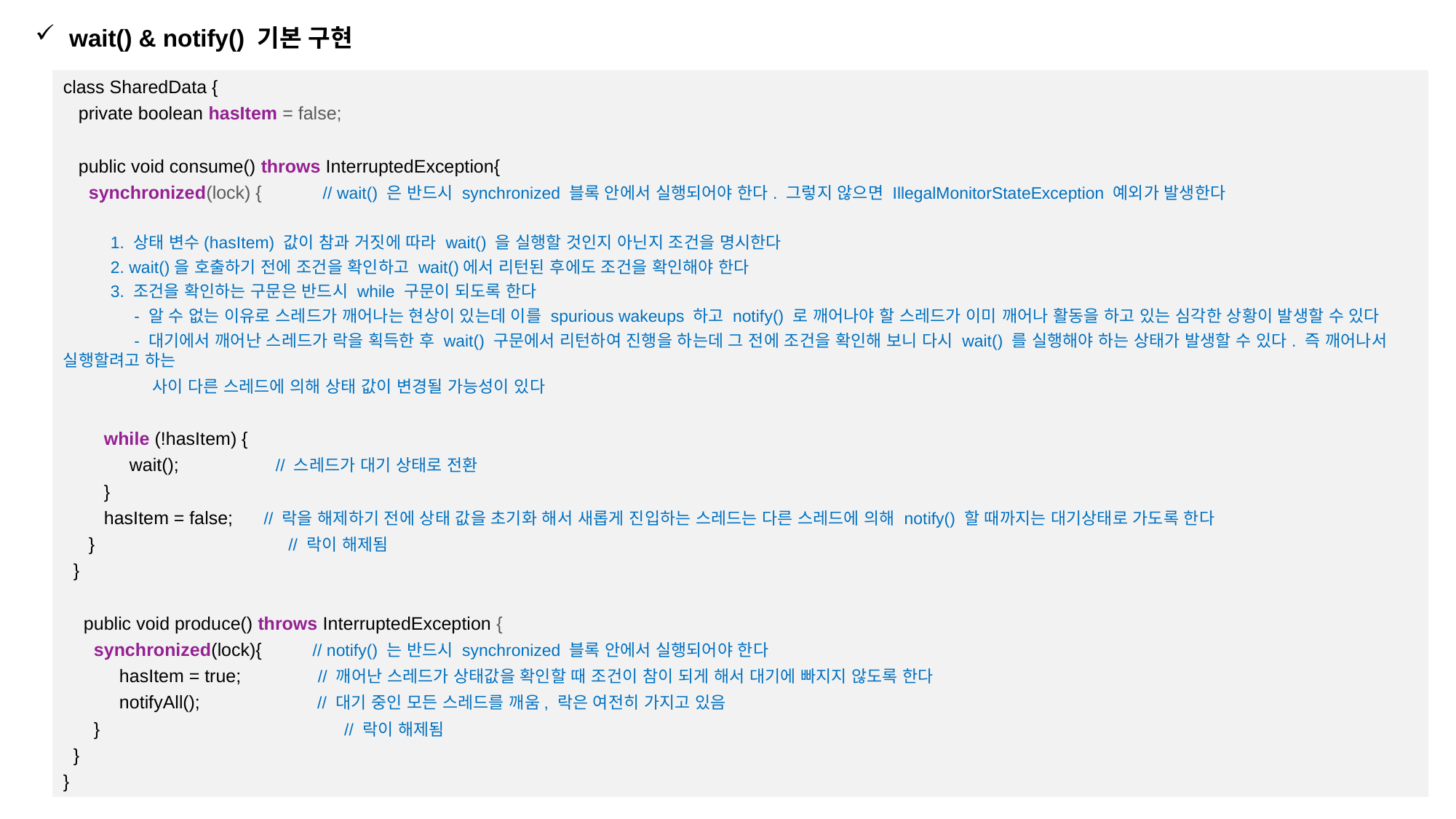

wait() & notify() 기본 구현
class SharedData {
   private boolean hasItem = false;

   public void consume() throws InterruptedException{
     synchronized(lock) {            // wait() 은 반드시 synchronized 블록 안에서 실행되어야 한다. 그렇지 않으면 IllegalMonitorStateException 예외가 발생한다

          1. 상태 변수(hasItem) 값이 참과 거짓에 따라 wait() 을 실행할 것인지 아닌지 조건을 명시한다
          2. wait()을 호출하기 전에 조건을 확인하고 wait()에서 리턴된 후에도 조건을 확인해야 한다
          3. 조건을 확인하는 구문은 반드시 while 구문이 되도록 한다
               - 알 수 없는 이유로 스레드가 깨어나는 현상이 있는데 이를 spurious wakeups 하고 notify() 로 깨어나야 할 스레드가 이미 깨어나 활동을 하고 있는 심각한 상황이 발생할 수 있다
               - 대기에서 깨어난 스레드가 락을 획득한 후 wait() 구문에서 리턴하여 진행을 하는데 그 전에 조건을 확인해 보니 다시 wait() 를 실행해야 하는 상태가 발생할 수 있다. 즉 깨어나서 실행할려고 하는
                  사이 다른 스레드에 의해 상태 값이 변경될 가능성이 있다

        while (!hasItem) {
             wait();                   // 스레드가 대기 상태로 전환
        }
        hasItem = false;      // 락을 해제하기 전에 상태 값을 초기화 해서 새롭게 진입하는 스레드는 다른 스레드에 의해 notify() 할 때까지는 대기상태로 가도록 한다
     }                                      // 락이 해제됨
  }

    public void produce() throws InterruptedException {
      synchronized(lock){          // notify() 는 반드시 synchronized 블록 안에서 실행되어야 한다
           hasItem = true;               // 깨어난 스레드가 상태값을 확인할 때 조건이 참이 되게 해서 대기에 빠지지 않도록 한다
           notifyAll();                       // 대기 중인 모든 스레드를 깨움, 락은 여전히 가지고 있음
      }                                                // 락이 해제됨
  }
}